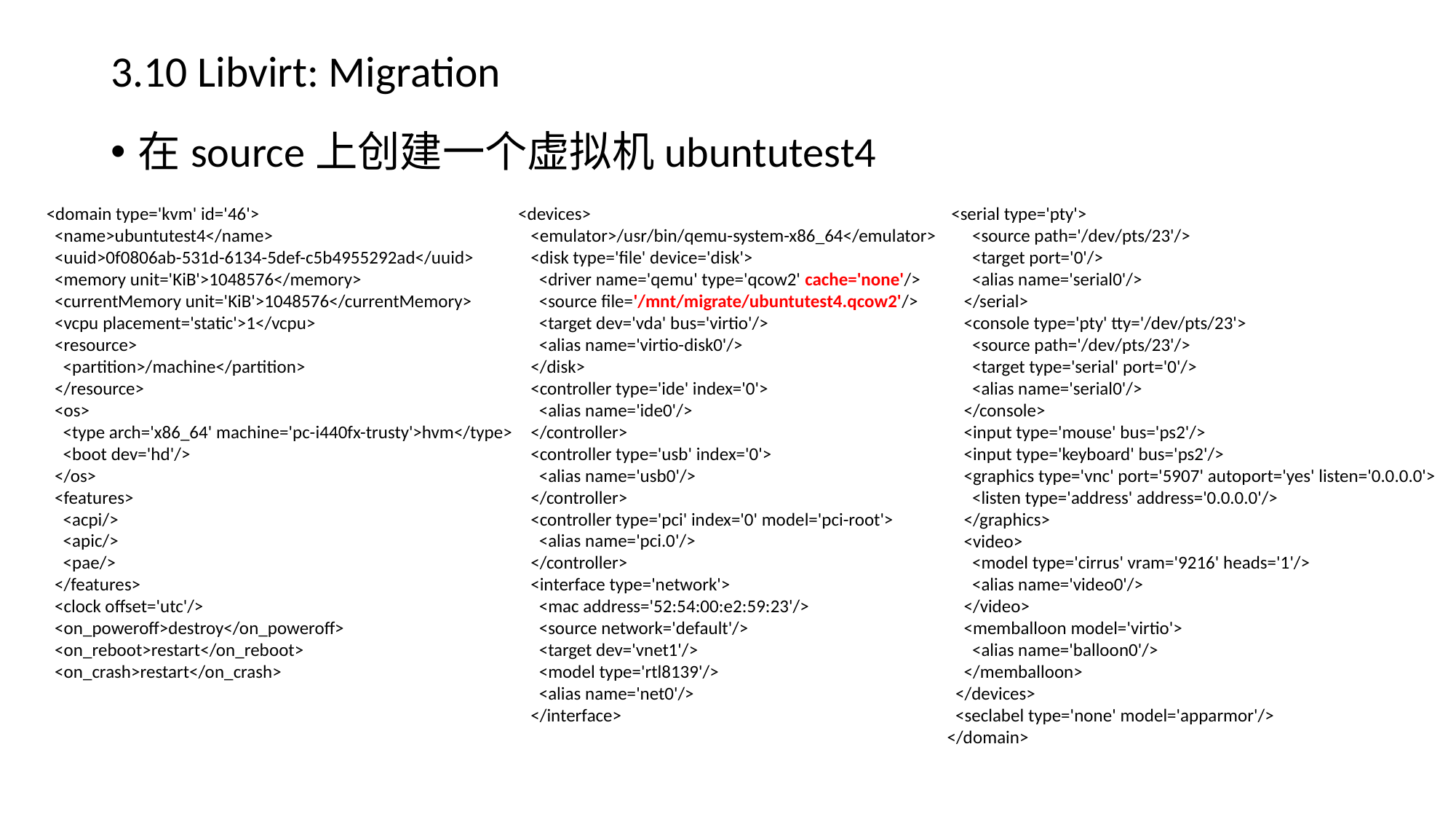

# 3.10 Libvirt: Migration
在source上创建一个虚拟机ubuntutest4
<domain type='kvm' id='46'>
  <name>ubuntutest4</name>
  <uuid>0f0806ab-531d-6134-5def-c5b4955292ad</uuid>
  <memory unit='KiB'>1048576</memory>
  <currentMemory unit='KiB'>1048576</currentMemory>
  <vcpu placement='static'>1</vcpu>
  <resource>
    <partition>/machine</partition>
  </resource>
  <os>
    <type arch='x86_64' machine='pc-i440fx-trusty'>hvm</type>
    <boot dev='hd'/>
  </os>
  <features>
    <acpi/>
    <apic/>
    <pae/>
  </features>
  <clock offset='utc'/>
  <on_poweroff>destroy</on_poweroff>
  <on_reboot>restart</on_reboot>
  <on_crash>restart</on_crash>
 <devices>
    <emulator>/usr/bin/qemu-system-x86_64</emulator>
    <disk type='file' device='disk'>
      <driver name='qemu' type='qcow2' cache='none'/>
      <source file='/mnt/migrate/ubuntutest4.qcow2'/>
      <target dev='vda' bus='virtio'/>
      <alias name='virtio-disk0'/>
    </disk>
    <controller type='ide' index='0'>
      <alias name='ide0'/>
    </controller>
    <controller type='usb' index='0'>
      <alias name='usb0'/>
    </controller>
    <controller type='pci' index='0' model='pci-root'>
      <alias name='pci.0'/>
    </controller>
    <interface type='network'>
      <mac address='52:54:00:e2:59:23'/>
      <source network='default'/>
      <target dev='vnet1'/>
      <model type='rtl8139'/>
      <alias name='net0'/>
    </interface>
 <serial type='pty'>
      <source path='/dev/pts/23'/>
      <target port='0'/>
      <alias name='serial0'/>
    </serial>
    <console type='pty' tty='/dev/pts/23'>
      <source path='/dev/pts/23'/>
      <target type='serial' port='0'/>
      <alias name='serial0'/>
    </console>
    <input type='mouse' bus='ps2'/>
    <input type='keyboard' bus='ps2'/>
    <graphics type='vnc' port='5907' autoport='yes' listen='0.0.0.0'>
      <listen type='address' address='0.0.0.0'/>
    </graphics>
    <video>
      <model type='cirrus' vram='9216' heads='1'/>
      <alias name='video0'/>
    </video>
    <memballoon model='virtio'>
      <alias name='balloon0'/>
    </memballoon>
  </devices>
  <seclabel type='none' model='apparmor'/>
</domain>